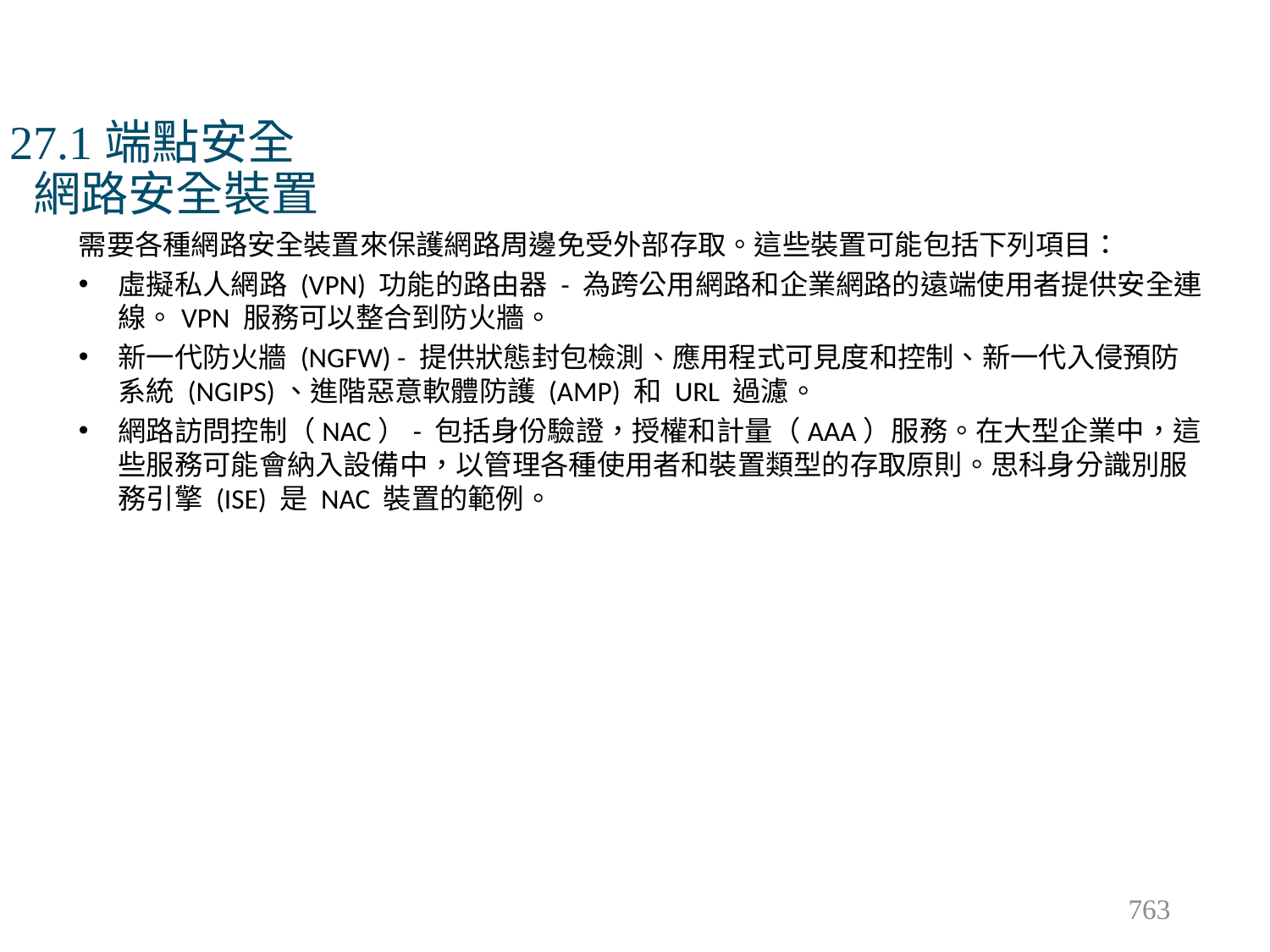

# 27.1端點安全 網路安全裝置
需要各種網路安全裝置來保護網路周邊免受外部存取。這些裝置可能包括下列項目：
虛擬私人網路 (VPN) 功能的路由器 - 為跨公用網路和企業網路的遠端使用者提供安全連線。VPN 服務可以整合到防火牆。
新一代防火牆 (NGFW) - 提供狀態封包檢測、應用程式可見度和控制、新一代入侵預防系統 (NGIPS)、進階惡意軟體防護 (AMP) 和 URL 過濾。
網路訪問控制（NAC）- 包括身份驗證，授權和計量（AAA）服務。在大型企業中，這些服務可能會納入設備中，以管理各種使用者和裝置類型的存取原則。思科身分識別服務引擎 (ISE) 是 NAC 裝置的範例。
763